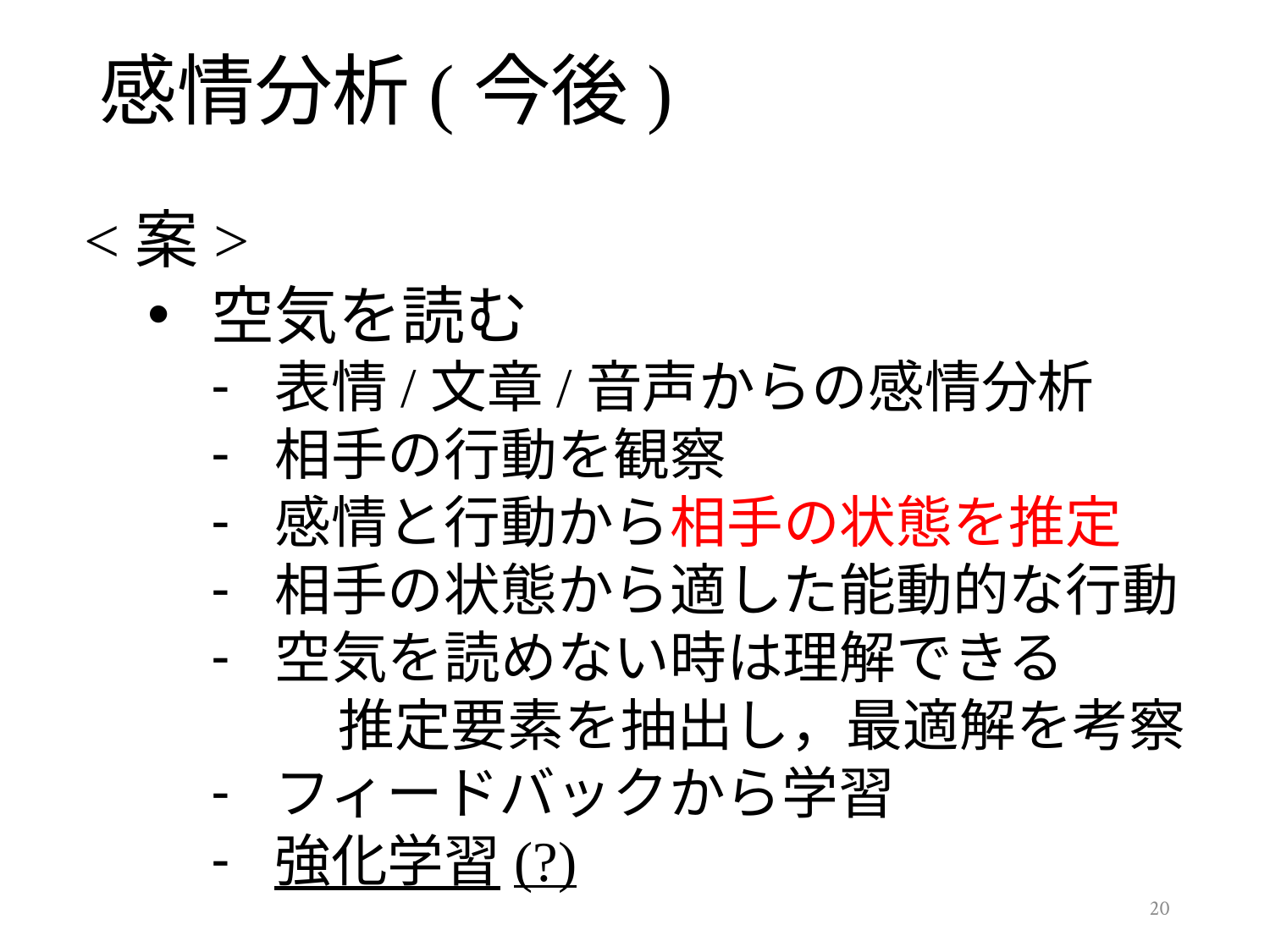

感情分析(今後)
<案>
空気を読む
表情/文章/音声からの感情分析
相手の行動を観察
感情と行動から相手の状態を推定
相手の状態から適した能動的な行動
空気を読めない時は理解できる
	推定要素を抽出し，最適解を考察
フィードバックから学習
強化学習(?)
20